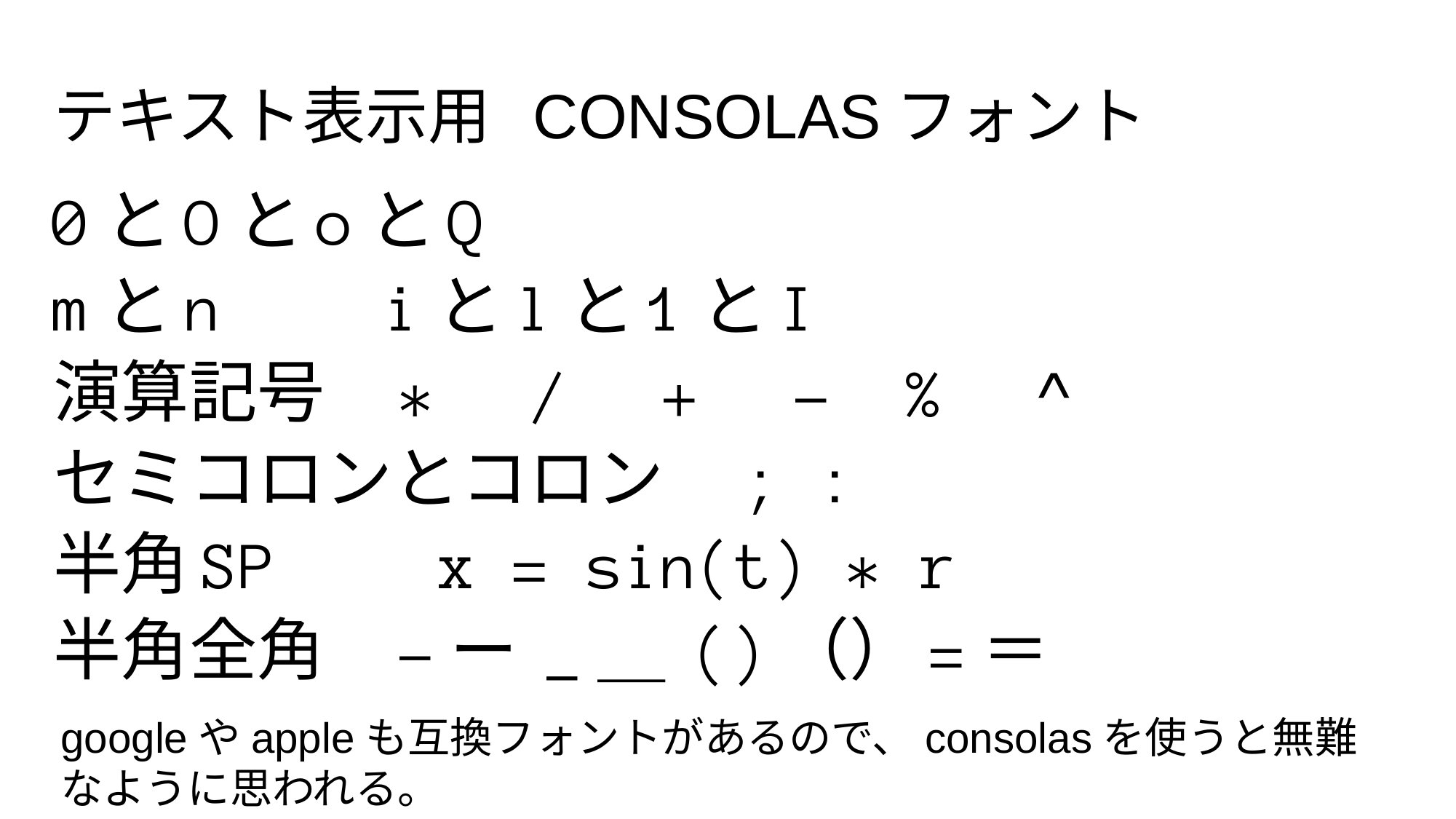

# テキスト表示用  CONSOLASフォント
0とOとoとQ
mとn　　iとlと1とI
演算記号    *　/　+　-  %　^
セミコロンとコロン　; :
半角SP　　x = sin(t) * r
半角全角    -ー _＿ ()（）=＝
googleやappleも互換フォントがあるので、consolasを使うと無難なように思われる。